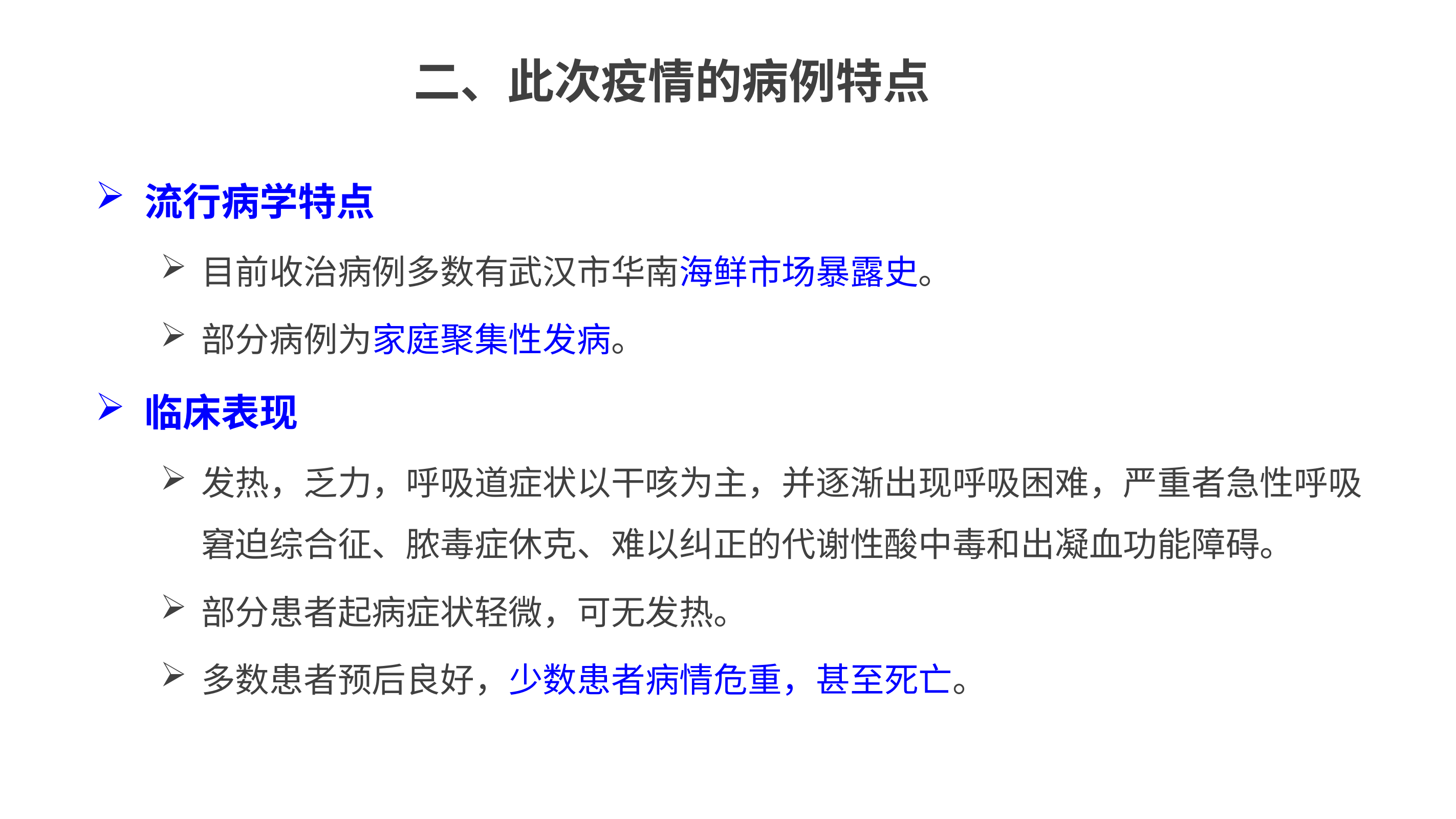

# 二、此次疫情的病例特点
流行病学特点
目前收治病例多数有武汉市华南海鲜市场暴露史。
部分病例为家庭聚集性发病。
临床表现
发热，乏力，呼吸道症状以干咳为主，并逐渐出现呼吸困难，严重者急性呼吸窘迫综合征、脓毒症休克、难以纠正的代谢性酸中毒和出凝血功能障碍。
部分患者起病症状轻微，可无发热。
多数患者预后良好，少数患者病情危重，甚至死亡。